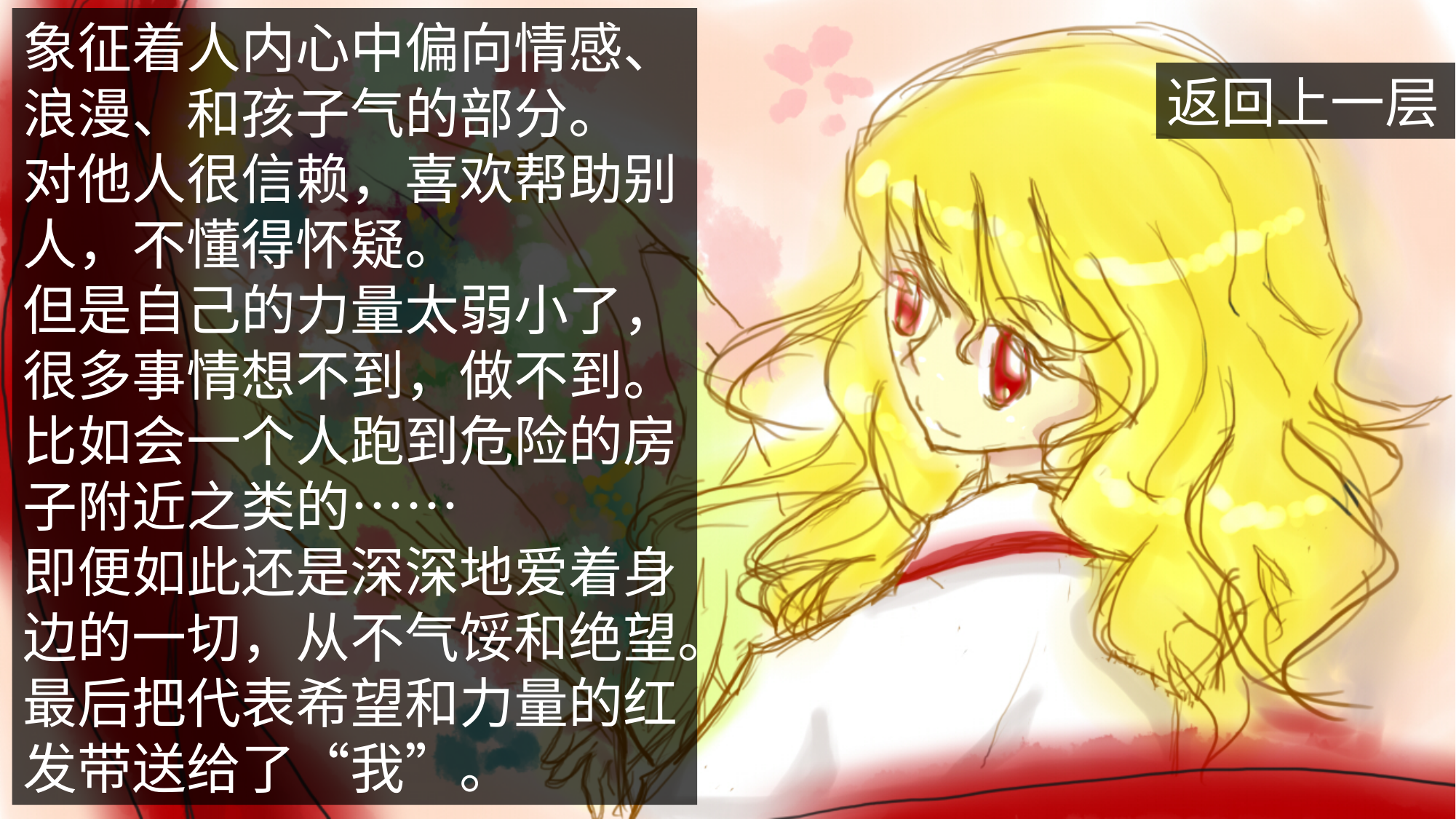

象征着人内心中偏向情感、浪漫、和孩子气的部分。
对他人很信赖，喜欢帮助别人，不懂得怀疑。
但是自己的力量太弱小了，很多事情想不到，做不到。
比如会一个人跑到危险的房子附近之类的……
即便如此还是深深地爱着身边的一切，从不气馁和绝望。
最后把代表希望和力量的红发带送给了“我”。
返回上一层